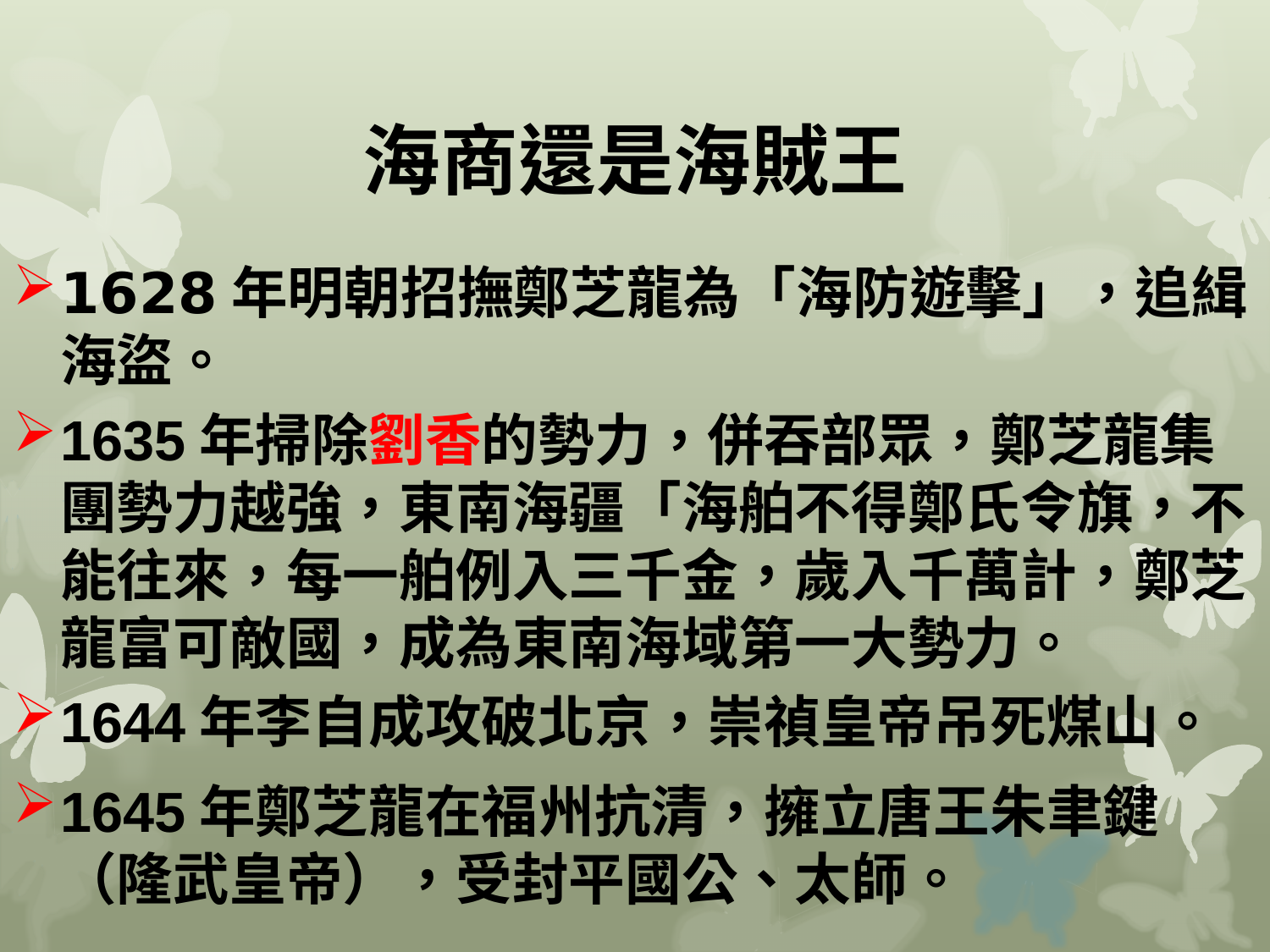

# 海商還是海賊王
1628年明朝招撫鄭芝龍為「海防遊擊」，追緝海盜。
1635年掃除劉香的勢力，併吞部眾，鄭芝龍集團勢力越強，東南海疆「海舶不得鄭氏令旗，不能往來，每一舶例入三千金，歲入千萬計，鄭芝龍富可敵國，成為東南海域第一大勢力。
1644年李自成攻破北京，崇禎皇帝吊死煤山。
1645年鄭芝龍在福州抗清，擁立唐王朱聿鍵（隆武皇帝），受封平國公、太師。